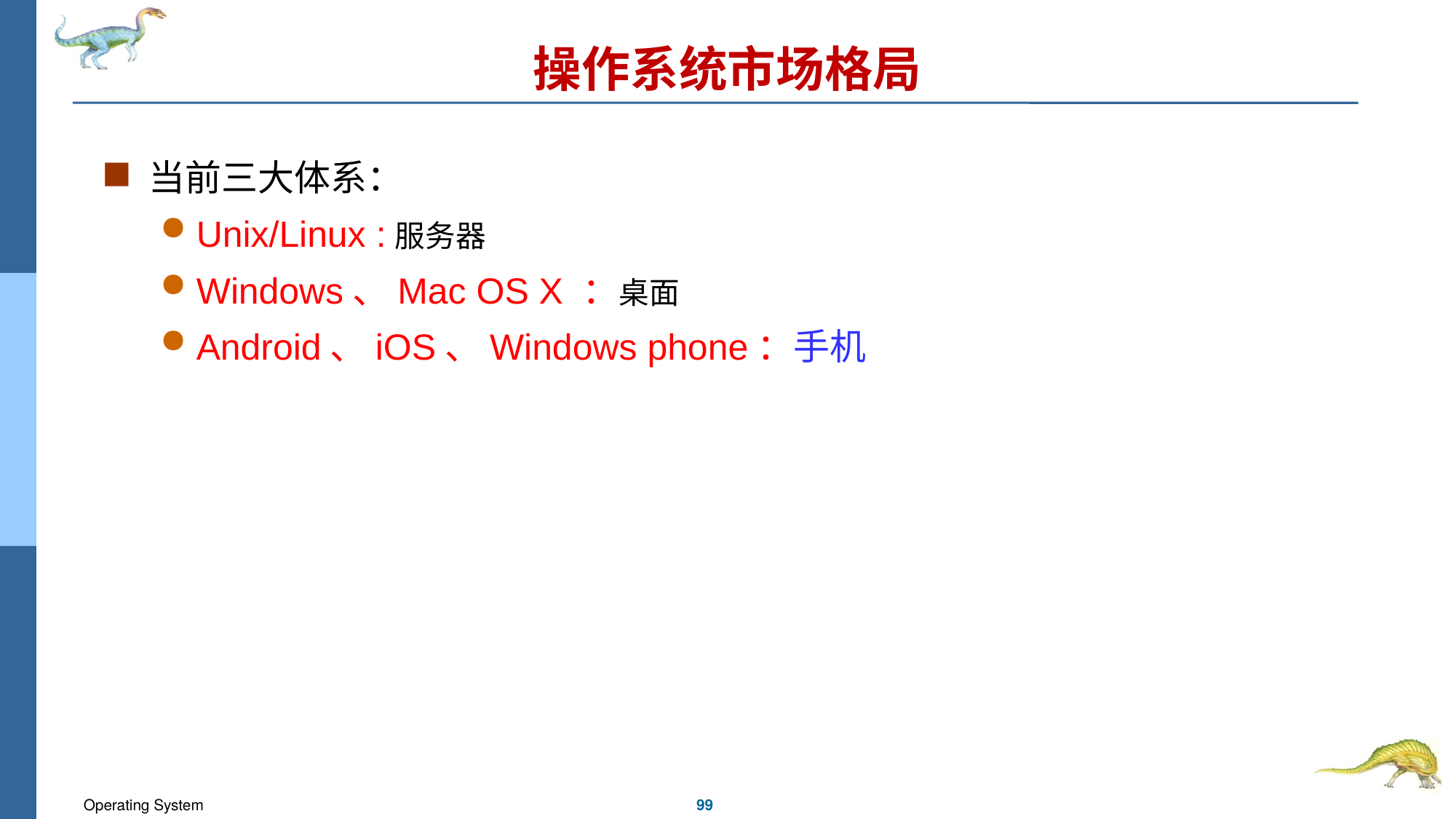

# 操作系统市场格局
当前三大体系：
Unix/Linux :服务器
Windows、Mac OS X ：桌面
Android、iOS、Windows phone：手机